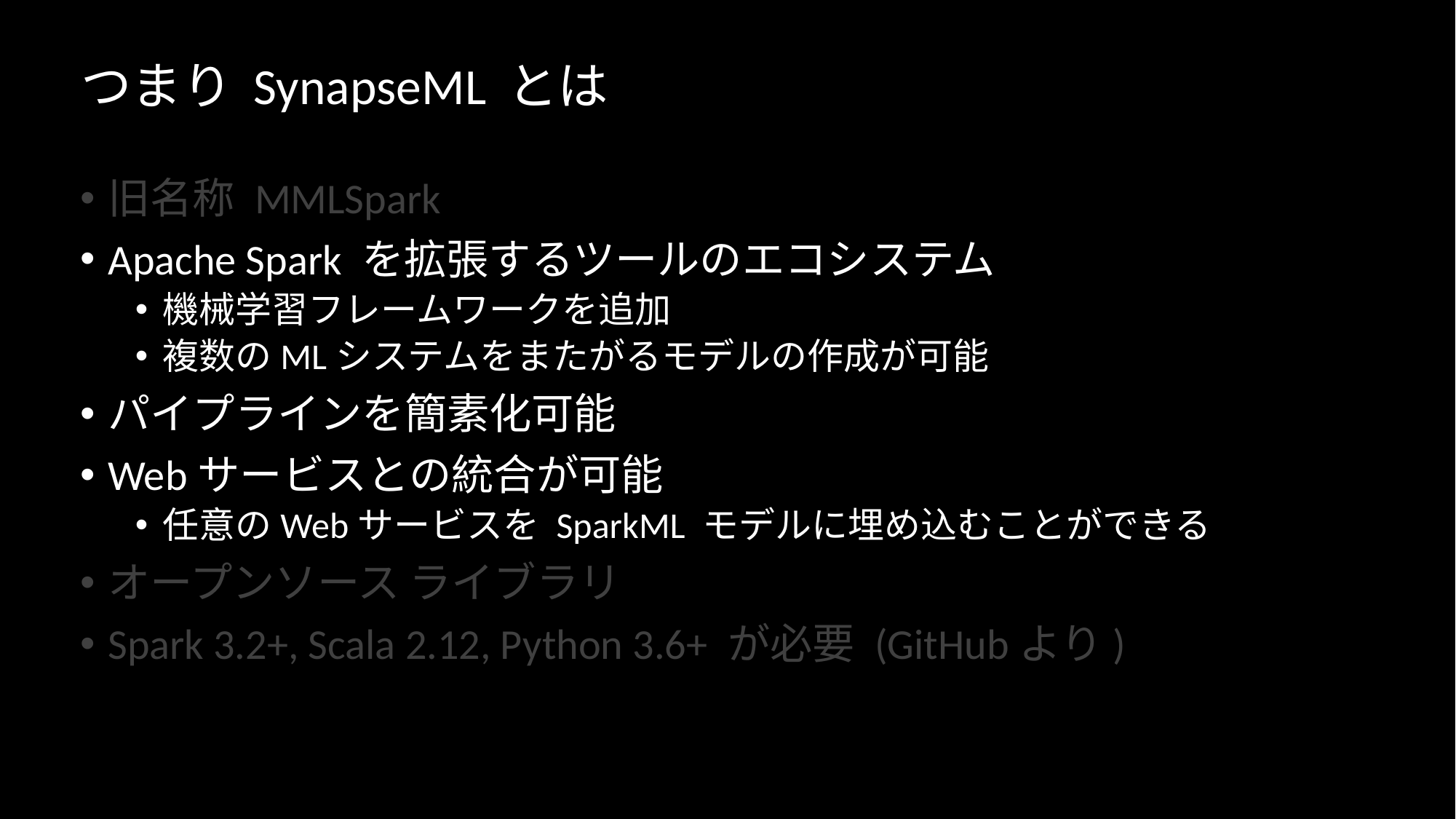

# つまり SynapseML とは
旧名称 MMLSpark
Apache Spark を拡張するツールのエコシステム
機械学習フレームワークを追加
複数のMLシステムをまたがるモデルの作成が可能
パイプラインを簡素化可能
Webサービスとの統合が可能
任意のWebサービスを SparkML モデルに埋め込むことができる
オープンソース ライブラリ
Spark 3.2+, Scala 2.12, Python 3.6+ が必要 (GitHubより)